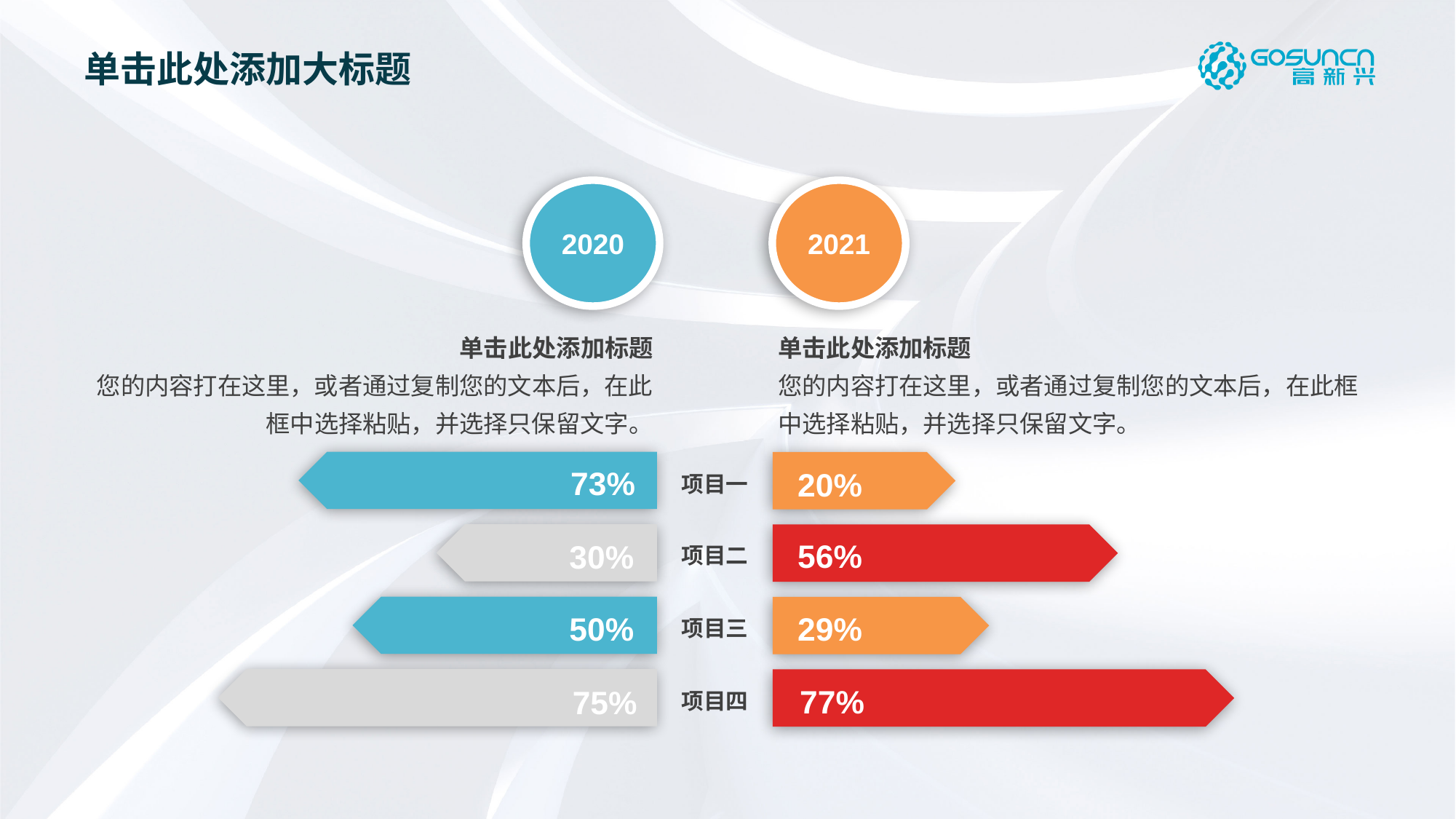

单击此处添加大标题
2020
2021
单击此处添加标题
您的内容打在这里，或者通过复制您的文本后，在此框中选择粘贴，并选择只保留文字。
单击此处添加标题
您的内容打在这里，或者通过复制您的文本后，在此框中选择粘贴，并选择只保留文字。

73%
20%
项目一

56%
30%
项目二

29%
50%
项目三

77%
75%
项目四